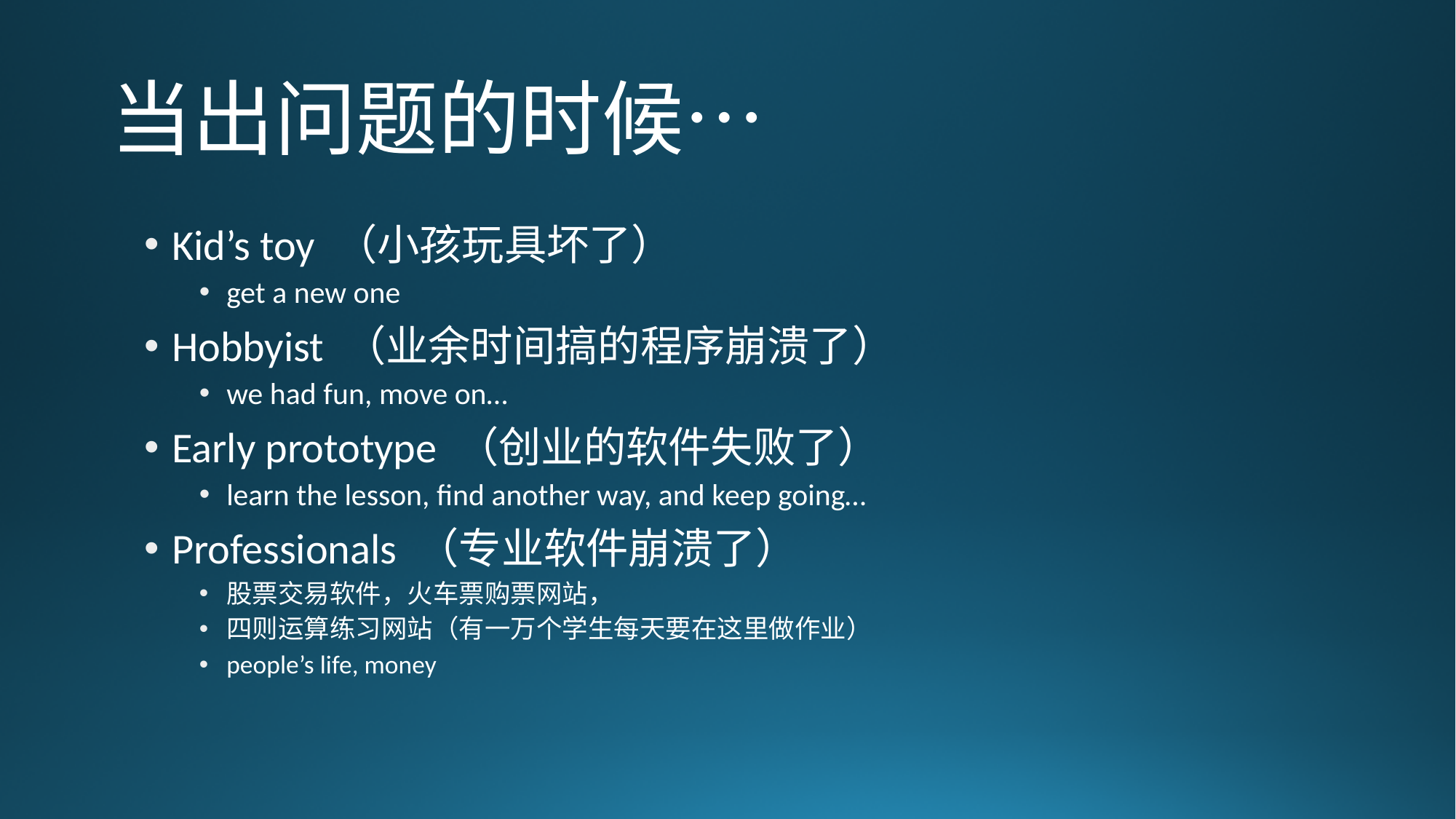

# 当出问题的时候…
Kid’s toy （小孩玩具坏了）
get a new one
Hobbyist （业余时间搞的程序崩溃了）
we had fun, move on…
Early prototype （创业的软件失败了）
learn the lesson, find another way, and keep going…
Professionals （专业软件崩溃了）
股票交易软件，火车票购票网站，
四则运算练习网站（有一万个学生每天要在这里做作业）
people’s life, money